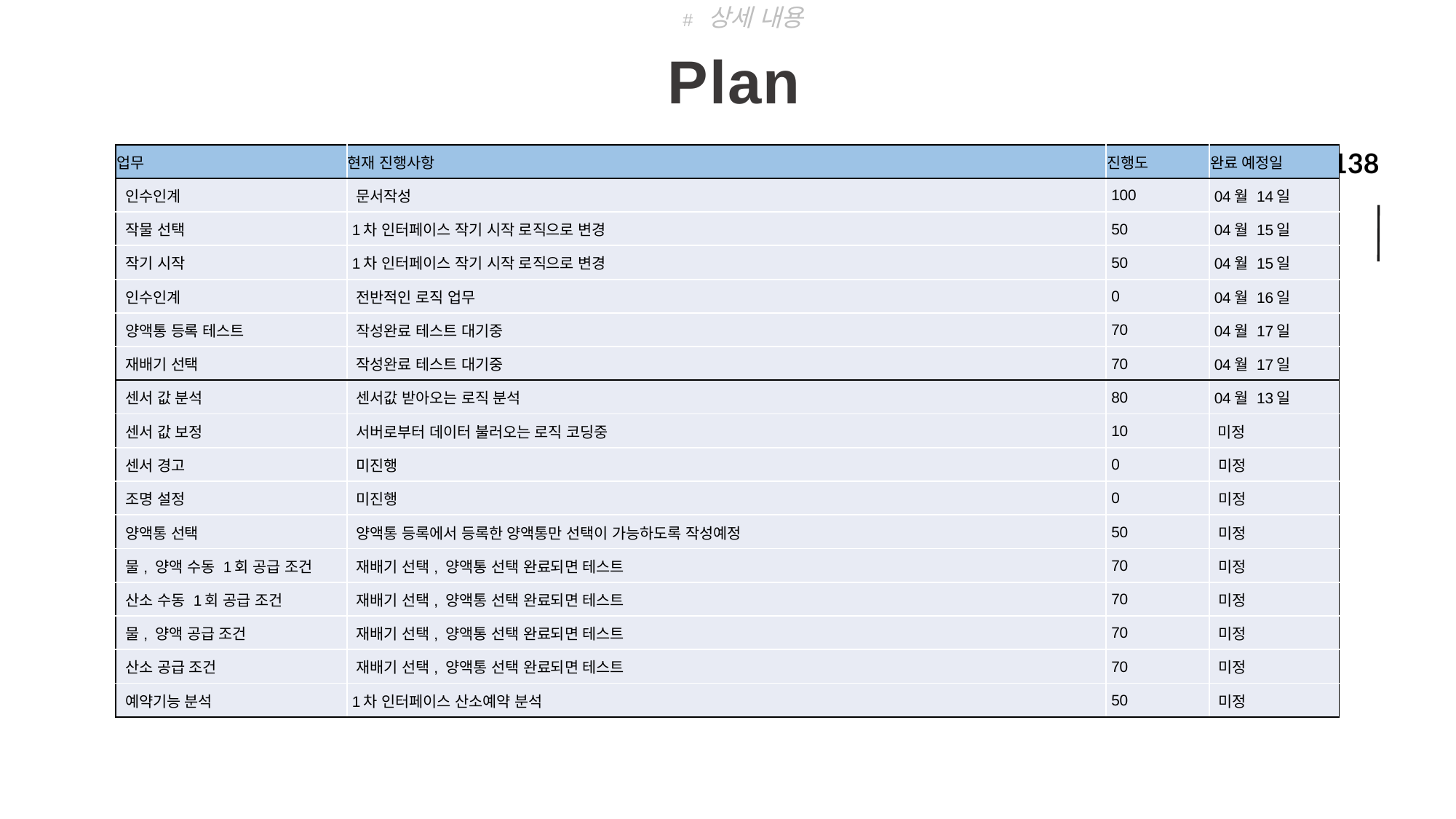

# 상세 내용
Plan
| 업무 | 현재 진행사항 | 진행도 | 완료 예정일 |
| --- | --- | --- | --- |
| 인수인계 | 문서작성 | 100 | 04월 14일 |
| 작물 선택 | 1차 인터페이스 작기 시작 로직으로 변경 | 50 | 04월 15일 |
| 작기 시작 | 1차 인터페이스 작기 시작 로직으로 변경 | 50 | 04월 15일 |
| 인수인계 | 전반적인 로직 업무 | 0 | 04월 16일 |
| 양액통 등록 테스트 | 작성완료 테스트 대기중 | 70 | 04월 17일 |
| 재배기 선택 | 작성완료 테스트 대기중 | 70 | 04월 17일 |
| 센서 값 분석 | 센서값 받아오는 로직 분석 | 80 | 04월 13일 |
| 센서 값 보정 | 서버로부터 데이터 불러오는 로직 코딩중 | 10 | 미정 |
| 센서 경고 | 미진행 | 0 | 미정 |
| 조명 설정 | 미진행 | 0 | 미정 |
| 양액통 선택 | 양액통 등록에서 등록한 양액통만 선택이 가능하도록 작성예정 | 50 | 미정 |
| 물, 양액 수동 1회 공급 조건 | 재배기 선택, 양액통 선택 완료되면 테스트 | 70 | 미정 |
| 산소 수동 1회 공급 조건 | 재배기 선택, 양액통 선택 완료되면 테스트 | 70 | 미정 |
| 물, 양액 공급 조건 | 재배기 선택, 양액통 선택 완료되면 테스트 | 70 | 미정 |
| 산소 공급 조건 | 재배기 선택, 양액통 선택 완료되면 테스트 | 70 | 미정 |
| 예약기능 분석 | 1차 인터페이스 산소예약 분석 | 50 | 미정 |